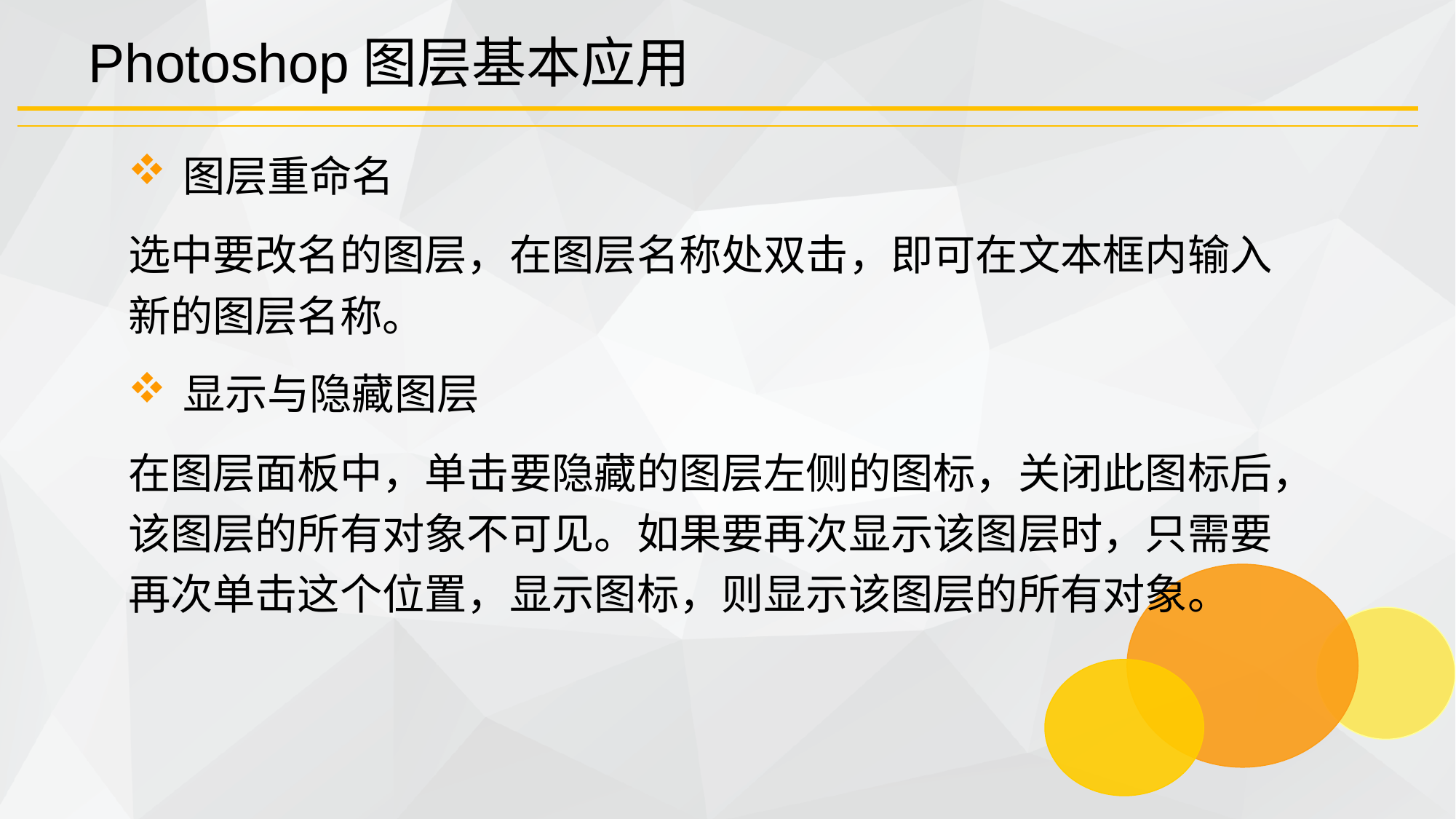

# Photoshop图层基本应用
图层重命名
选中要改名的图层，在图层名称处双击，即可在文本框内输入新的图层名称。
显示与隐藏图层
在图层面板中，单击要隐藏的图层左侧的图标，关闭此图标后，该图层的所有对象不可见。如果要再次显示该图层时，只需要再次单击这个位置，显示图标，则显示该图层的所有对象。